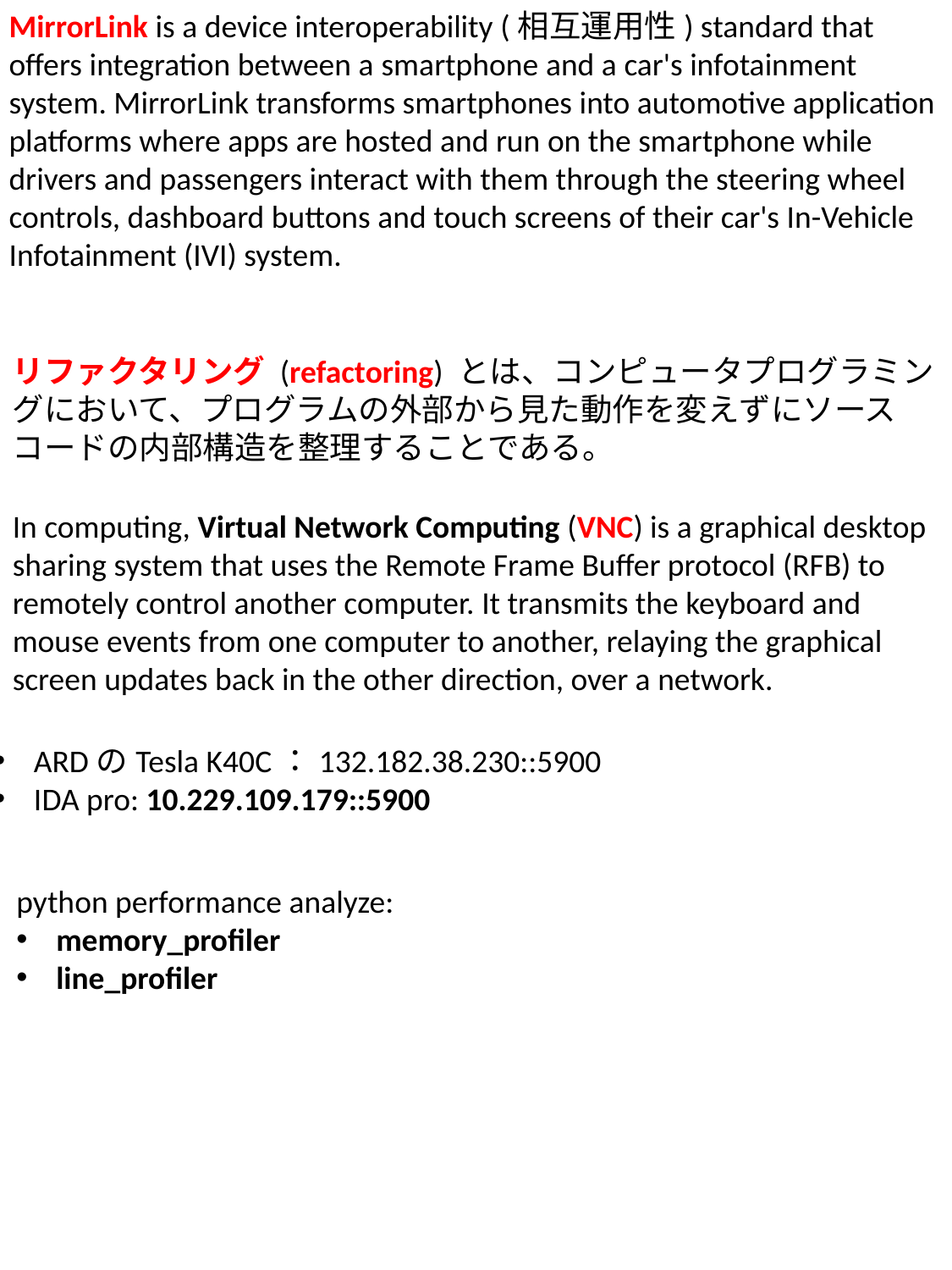

MirrorLink is a device interoperability (相互運用性) standard that offers integration between a smartphone and a car's infotainment system. MirrorLink transforms smartphones into automotive application platforms where apps are hosted and run on the smartphone while drivers and passengers interact with them through the steering wheel controls, dashboard buttons and touch screens of their car's In-Vehicle Infotainment (IVI) system.
Miracast is a standard for wireless connections from devices (such as laptops, tablets, or smartphones) to displays (such as TVs, monitors or projectors). It can roughly be described as "HDMI over Wi-Fi", replacing the cable from the device to the display.
リファクタリング (refactoring) とは、コンピュータプログラミングにおいて、プログラムの外部から見た動作を変えずにソースコードの内部構造を整理することである。
In computing, Virtual Network Computing (VNC) is a graphical desktop sharing system that uses the Remote Frame Buffer protocol (RFB) to remotely control another computer. It transmits the keyboard and mouse events from one computer to another, relaying the graphical screen updates back in the other direction, over a network.
Tips:
x11vnc gives a full ubuntu desktop
on windows, use Ultravnc
ARDのTesla K40C：132.182.38.230::5900
IDA pro: 10.229.109.179::5900
python performance analyze:
memory_profiler
line_profiler